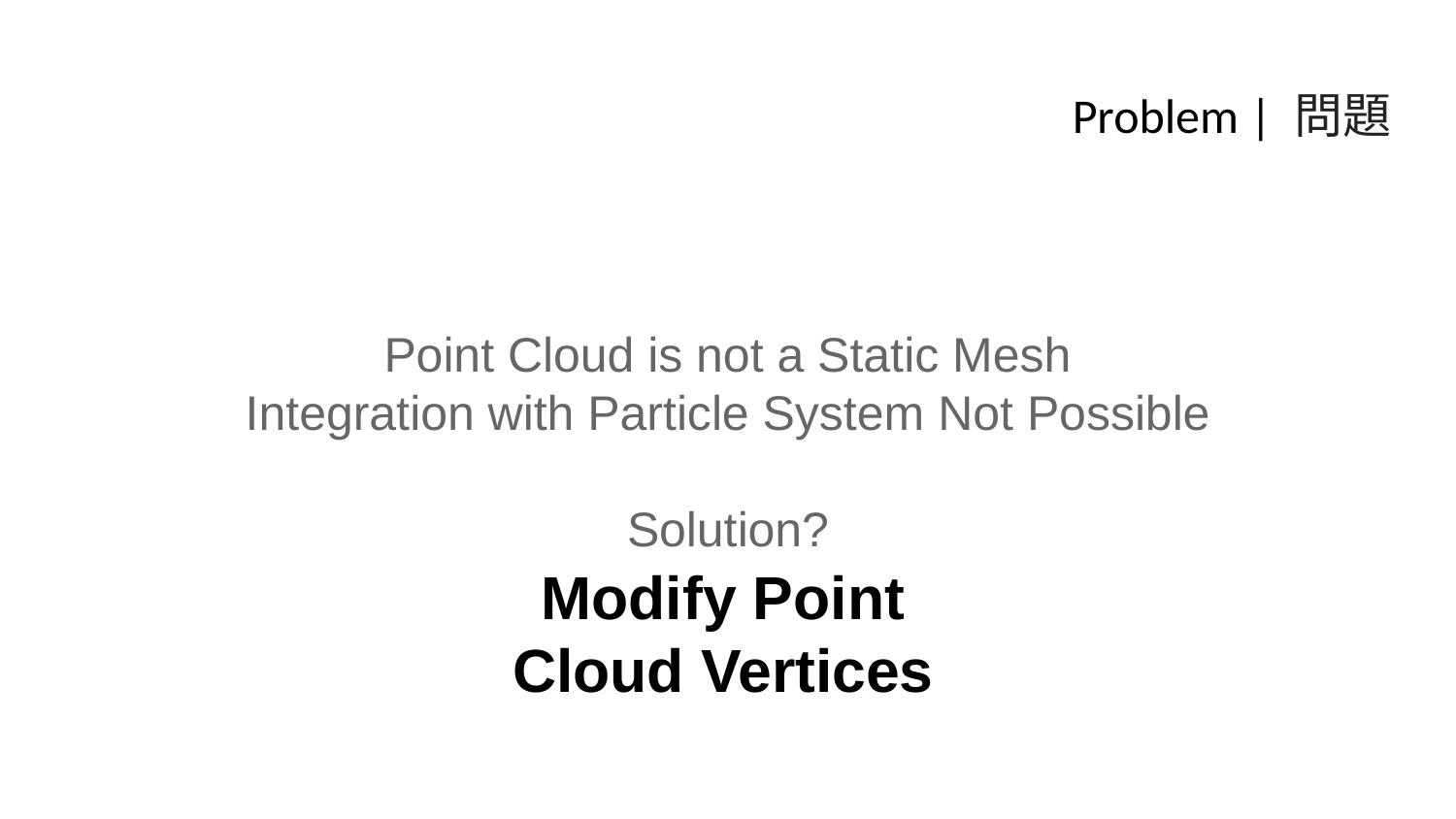

# Problem | 問題

Point Cloud is not a Static Mesh
Integration with Particle System Not Possible

Solution?

Modify Point Cloud Vertices